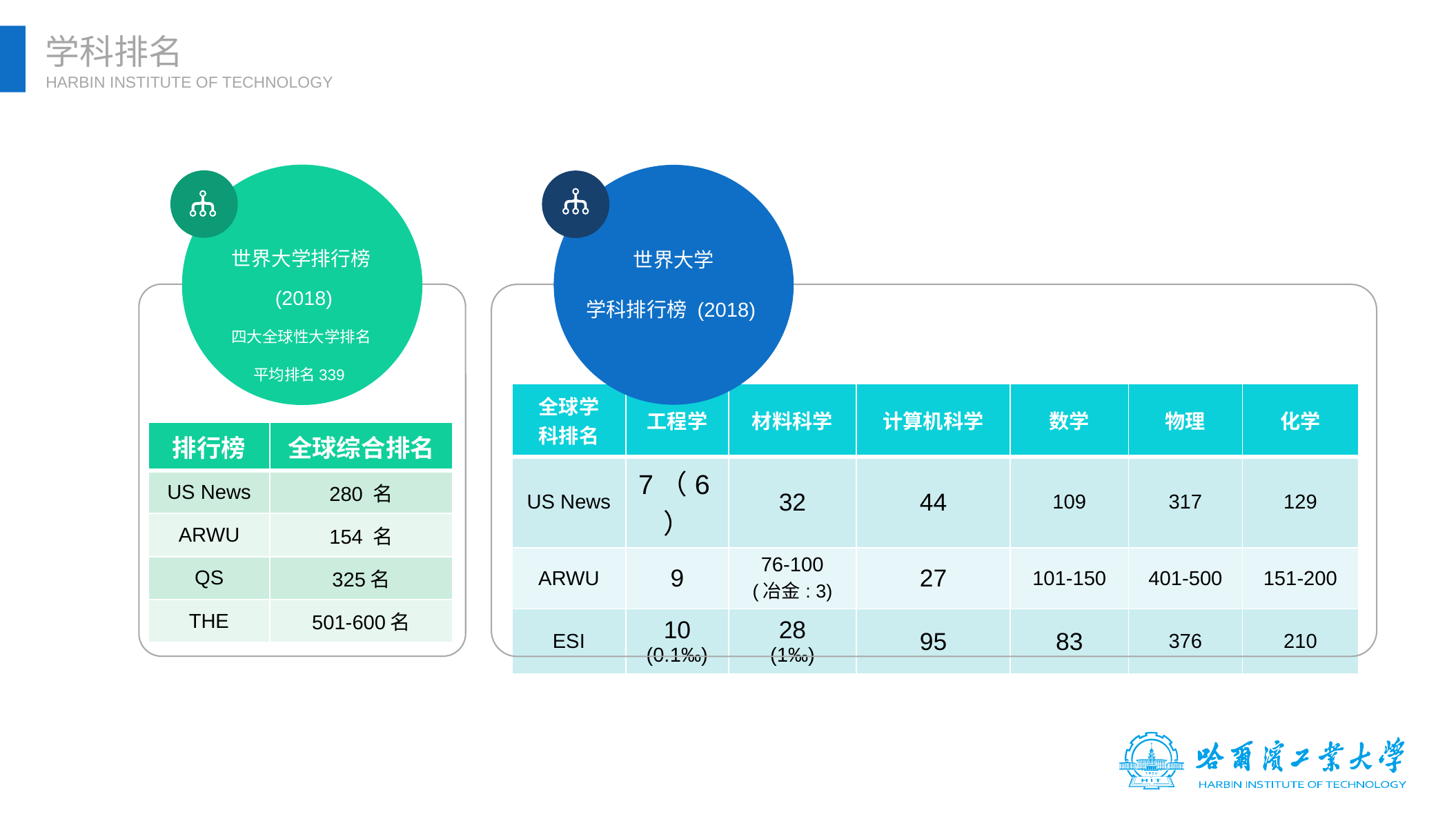

学科排名
HARBIN INSTITUTE OF TECHNOLOGY

世界大学排行榜
 (2018)
四大全球性大学排名
平均排名339

世界大学
学科排行榜 (2018)

| 全球学 科排名 | 工程学 | 材料科学 | 计算机科学 | 数学 | 物理 | 化学 |
| --- | --- | --- | --- | --- | --- | --- |
| US News | 7（6） | 32 | 44 | 109 | 317 | 129 |
| ARWU | 9 | 76-100 (冶金: 3) | 27 | 101-150 | 401-500 | 151-200 |
| ESI | 10 (0.1‰) | 28 (1‰) | 95 | 83 | 376 | 210 |
| 排行榜 | 全球综合排名 |
| --- | --- |
| US News | 280 名 |
| ARWU | 154 名 |
| QS | 325名 |
| THE | 501-600名 |